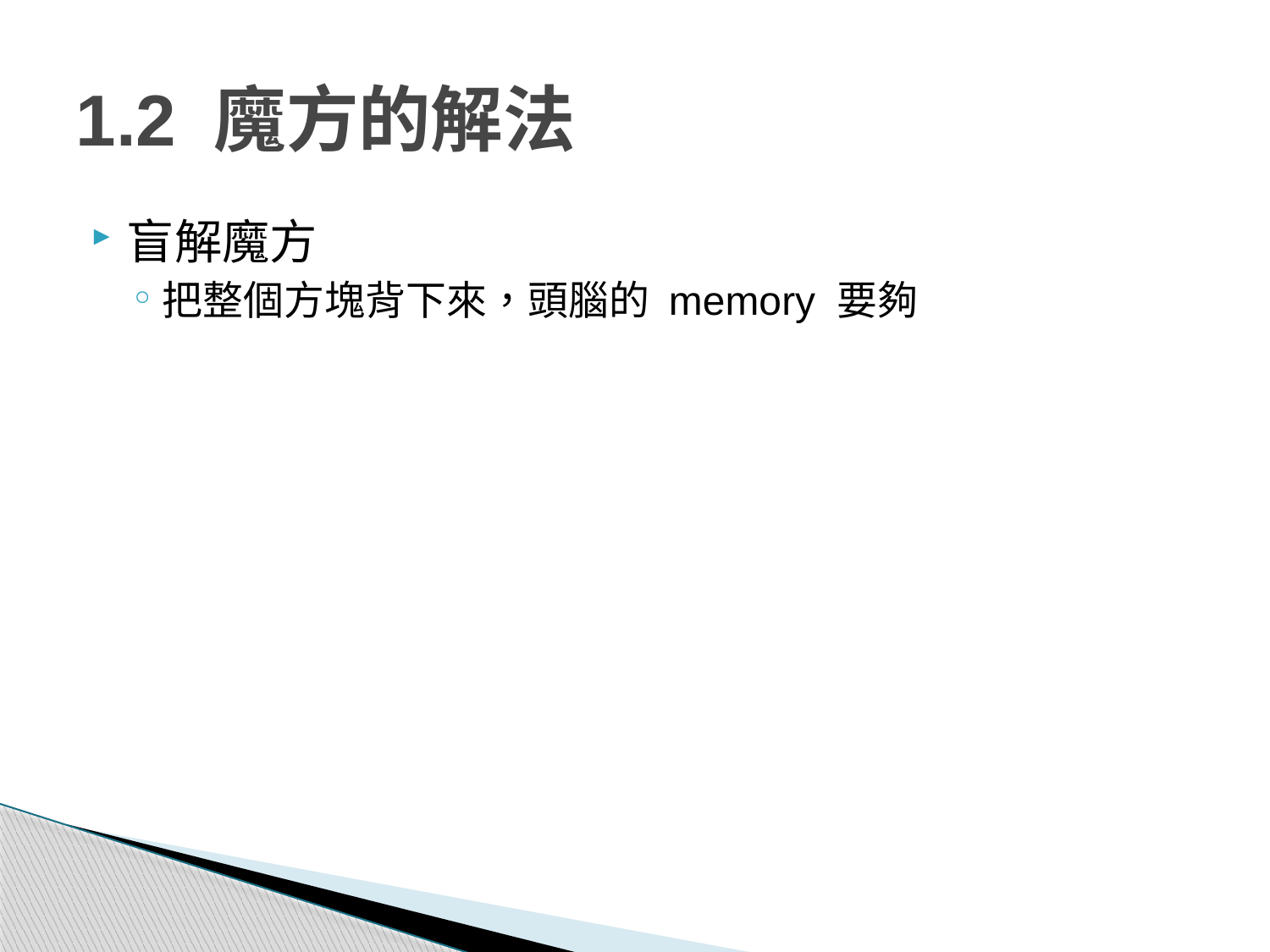

# 1.2 魔方的解法
盲解魔方
把整個方塊背下來，頭腦的 memory 要夠